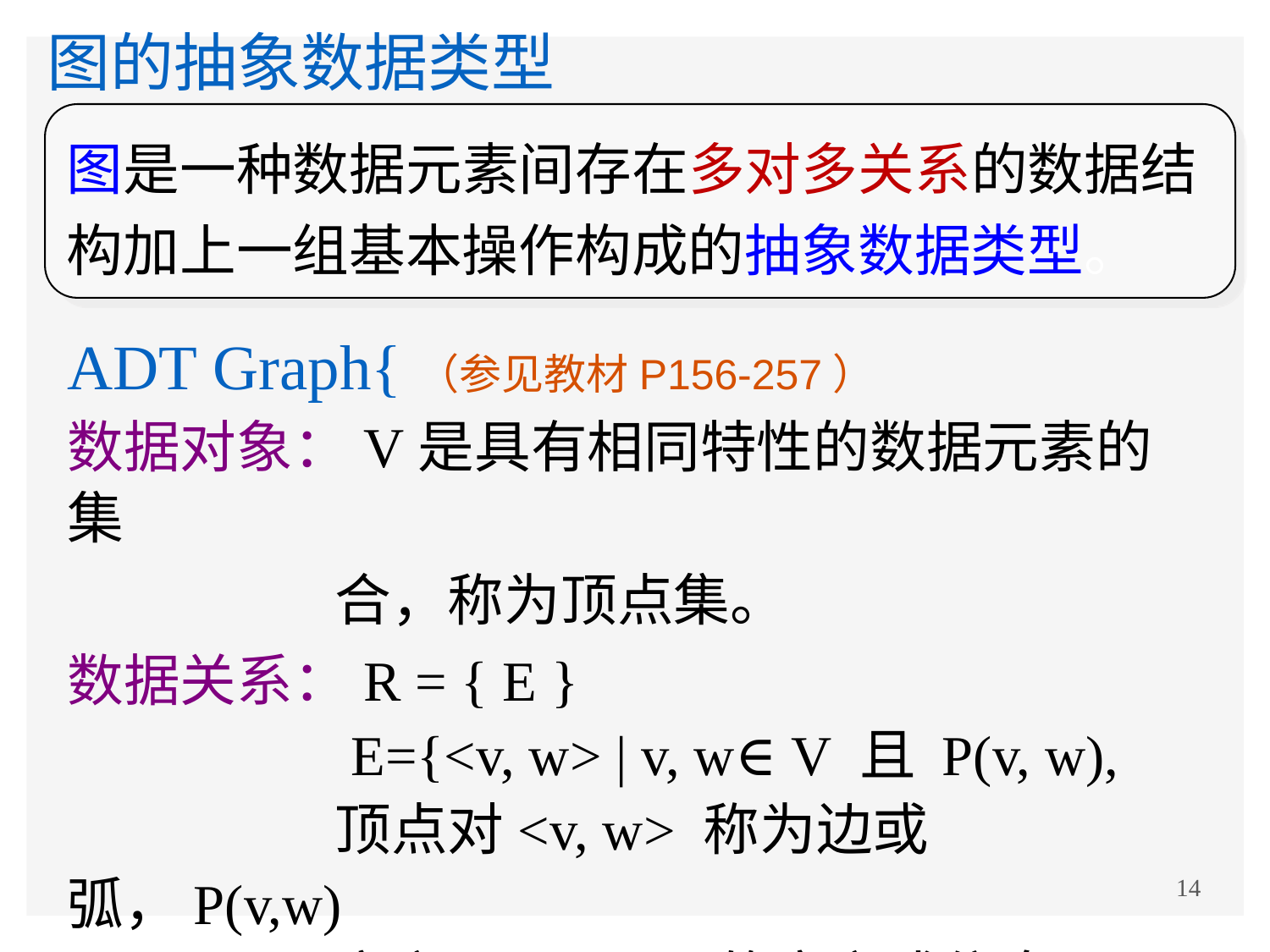

图的抽象数据类型
图是一种数据元素间存在多对多关系的数据结构加上一组基本操作构成的抽象数据类型。
ADT Graph{（参见教材P156-257）
数据对象：V是具有相同特性的数据元素的集
                    合，称为顶点集。
数据关系：R = { E }
                    E={<v, w> | v, w∈V 且 P(v, w),
                    顶点对<v, w> 称为边或弧，P(v,w)
                    定义了 <v, w> 的意义或信息 }
14